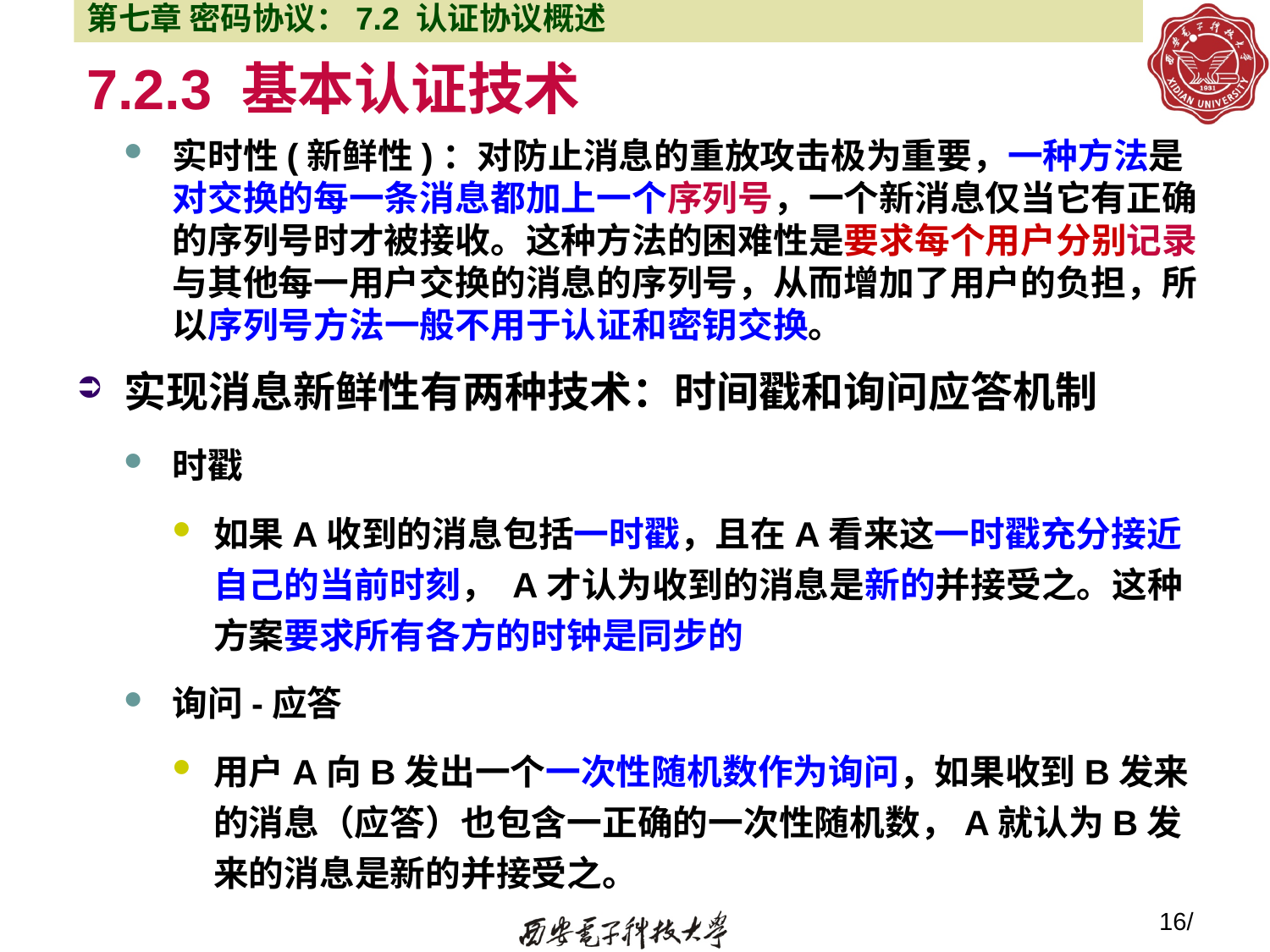

第七章 密码协议：7.2 认证协议概述
# 7.2.3 基本认证技术
实时性(新鲜性)：对防止消息的重放攻击极为重要，一种方法是对交换的每一条消息都加上一个序列号，一个新消息仅当它有正确的序列号时才被接收。这种方法的困难性是要求每个用户分别记录与其他每一用户交换的消息的序列号，从而增加了用户的负担，所以序列号方法一般不用于认证和密钥交换。
实现消息新鲜性有两种技术：时间戳和询问应答机制
时戳
如果A收到的消息包括一时戳，且在A看来这一时戳充分接近自己的当前时刻， A才认为收到的消息是新的并接受之。这种方案要求所有各方的时钟是同步的
询问-应答
用户A向B发出一个一次性随机数作为询问，如果收到B发来的消息（应答）也包含一正确的一次性随机数，A就认为B发来的消息是新的并接受之。
16/